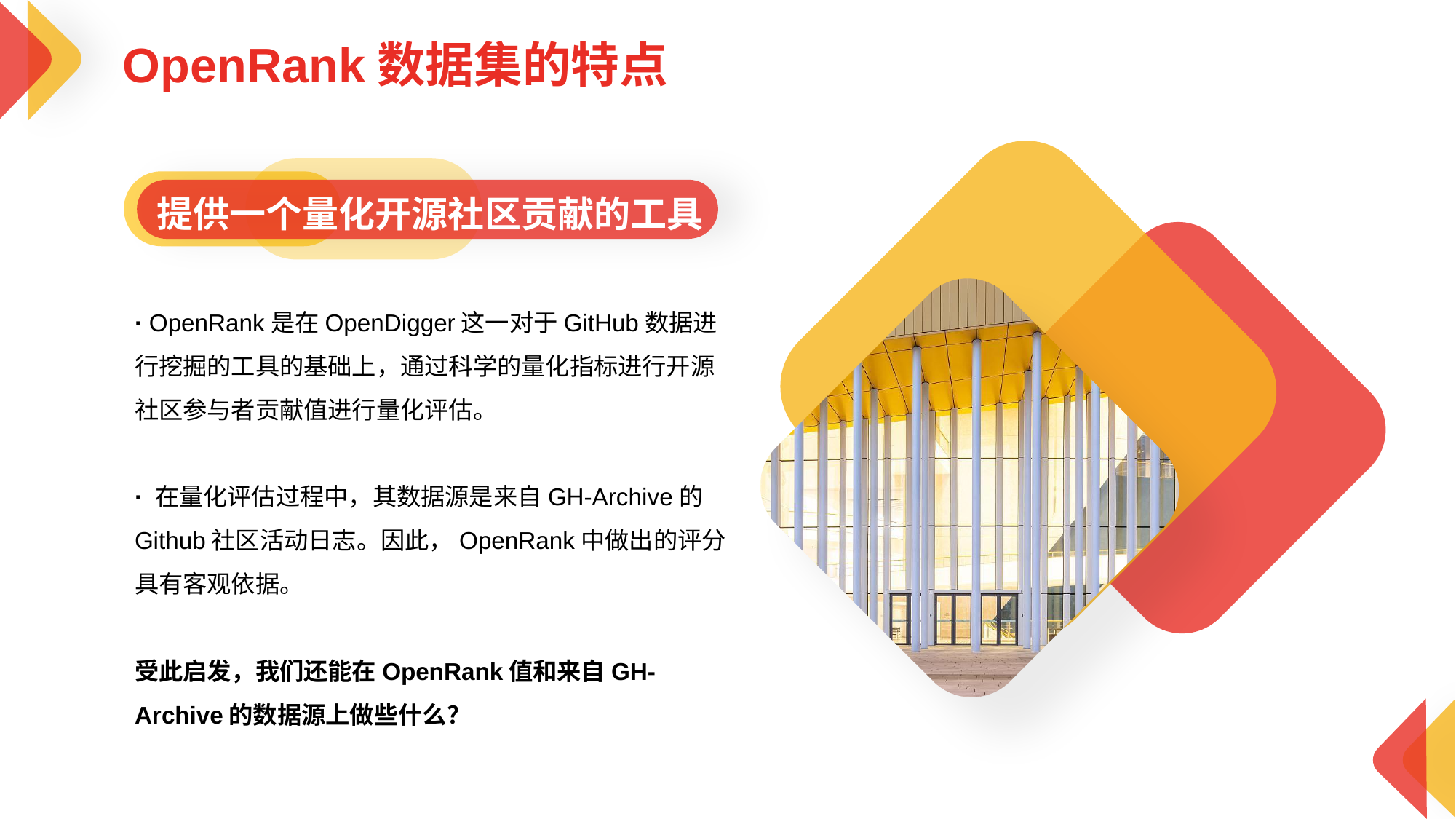

OpenRank数据集的特点

提供一个量化开源社区贡献的工具

· OpenRank是在OpenDigger这一对于GitHub数据进行挖掘的工具的基础上，通过科学的量化指标进行开源社区参与者贡献值进行量化评估。

· 在量化评估过程中，其数据源是来自GH-Archive的Github社区活动日志。因此，OpenRank中做出的评分具有客观依据。

受此启发，我们还能在OpenRank值和来自GH-Archive的数据源上做些什么？